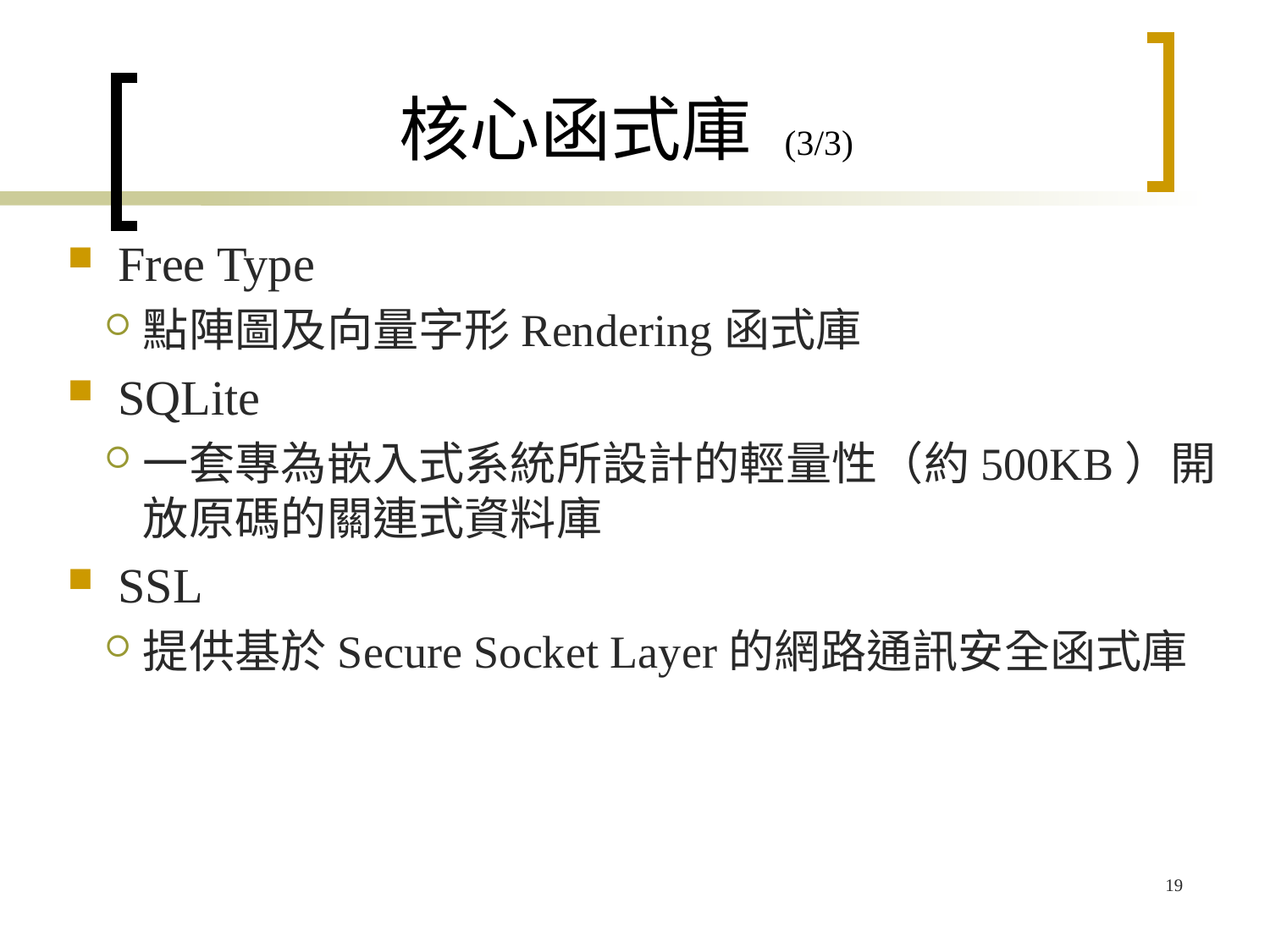

# 核心函式庫 (3/3)
Free Type
點陣圖及向量字形Rendering函式庫
SQLite
一套專為嵌入式系統所設計的輕量性（約500KB）開放原碼的關連式資料庫
SSL
提供基於Secure Socket Layer的網路通訊安全函式庫
19